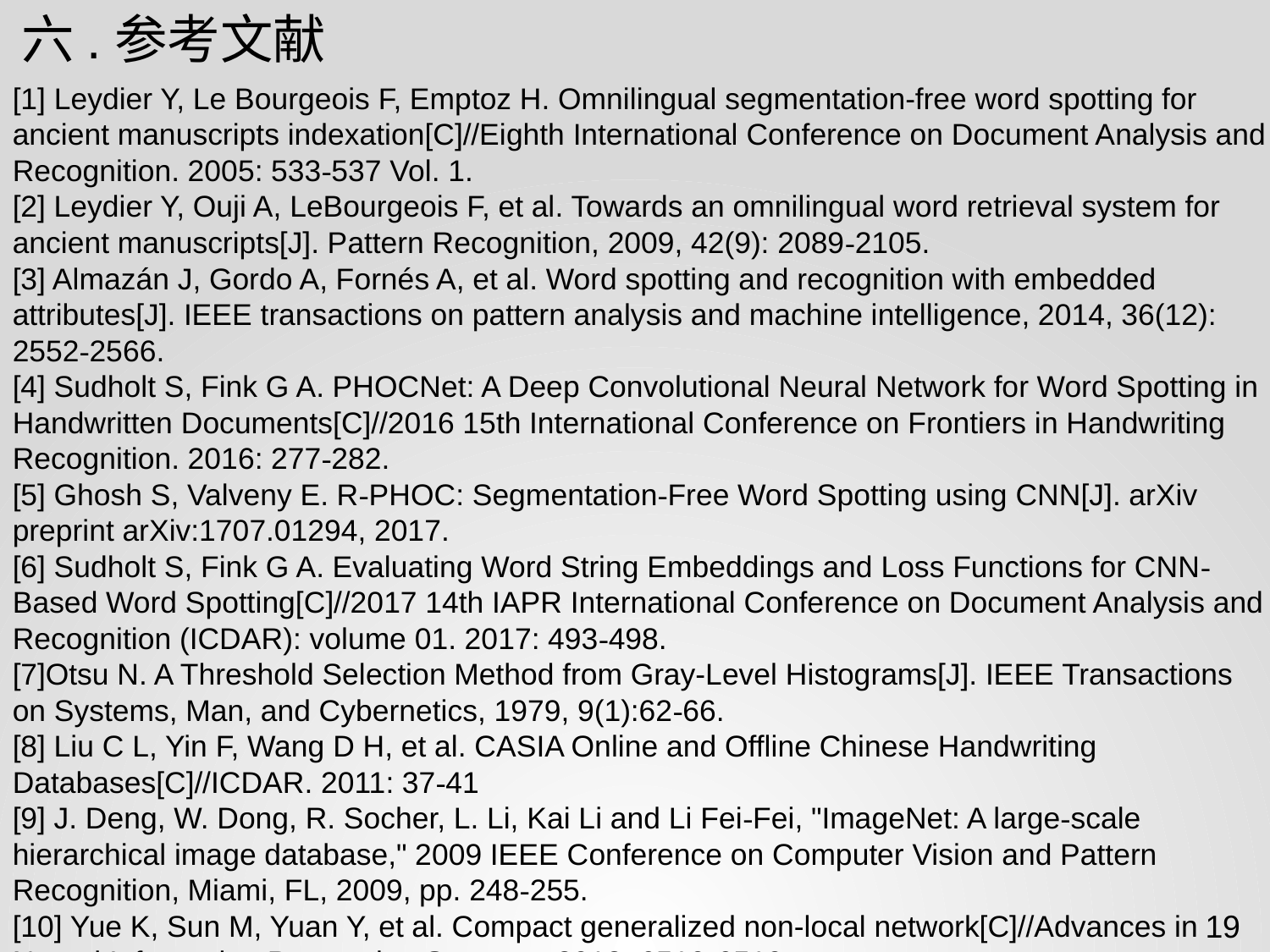

六.参考文献

[1] Leydier Y, Le Bourgeois F, Emptoz H. Omnilingual segmentation-free word spotting for ancient manuscripts indexation[C]//Eighth International Conference on Document Analysis and Recognition. 2005: 533-537 Vol. 1.
[2] Leydier Y, Ouji A, LeBourgeois F, et al. Towards an omnilingual word retrieval system for ancient manuscripts[J]. Pattern Recognition, 2009, 42(9): 2089-2105.
[3] Almazán J, Gordo A, Fornés A, et al. Word spotting and recognition with embedded attributes[J]. IEEE transactions on pattern analysis and machine intelligence, 2014, 36(12): 2552-2566.
[4] Sudholt S, Fink G A. PHOCNet: A Deep Convolutional Neural Network for Word Spotting in Handwritten Documents[C]//2016 15th International Conference on Frontiers in Handwriting Recognition. 2016: 277-282.
[5] Ghosh S, Valveny E. R-PHOC: Segmentation-Free Word Spotting using CNN[J]. arXiv preprint arXiv:1707.01294, 2017.
[6] Sudholt S, Fink G A. Evaluating Word String Embeddings and Loss Functions for CNN-Based Word Spotting[C]//2017 14th IAPR International Conference on Document Analysis and Recognition (ICDAR): volume 01. 2017: 493-498.
[7]Otsu N. A Threshold Selection Method from Gray-Level Histograms[J]. IEEE Transactions
on Systems, Man, and Cybernetics, 1979, 9(1):62-66.
[8] Liu C L, Yin F, Wang D H, et al. CASIA Online and Offline Chinese Handwriting Databases[C]//ICDAR. 2011: 37-41
[9] J. Deng, W. Dong, R. Socher, L. Li, Kai Li and Li Fei-Fei, "ImageNet: A large-scale hierarchical image database," 2009 IEEE Conference on Computer Vision and Pattern Recognition, Miami, FL, 2009, pp. 248-255.
[10] Yue K, Sun M, Yuan Y, et al. Compact generalized non-local network[C]//Advances in Neural Information Processing Systems. 2018: 6510-6519.

19